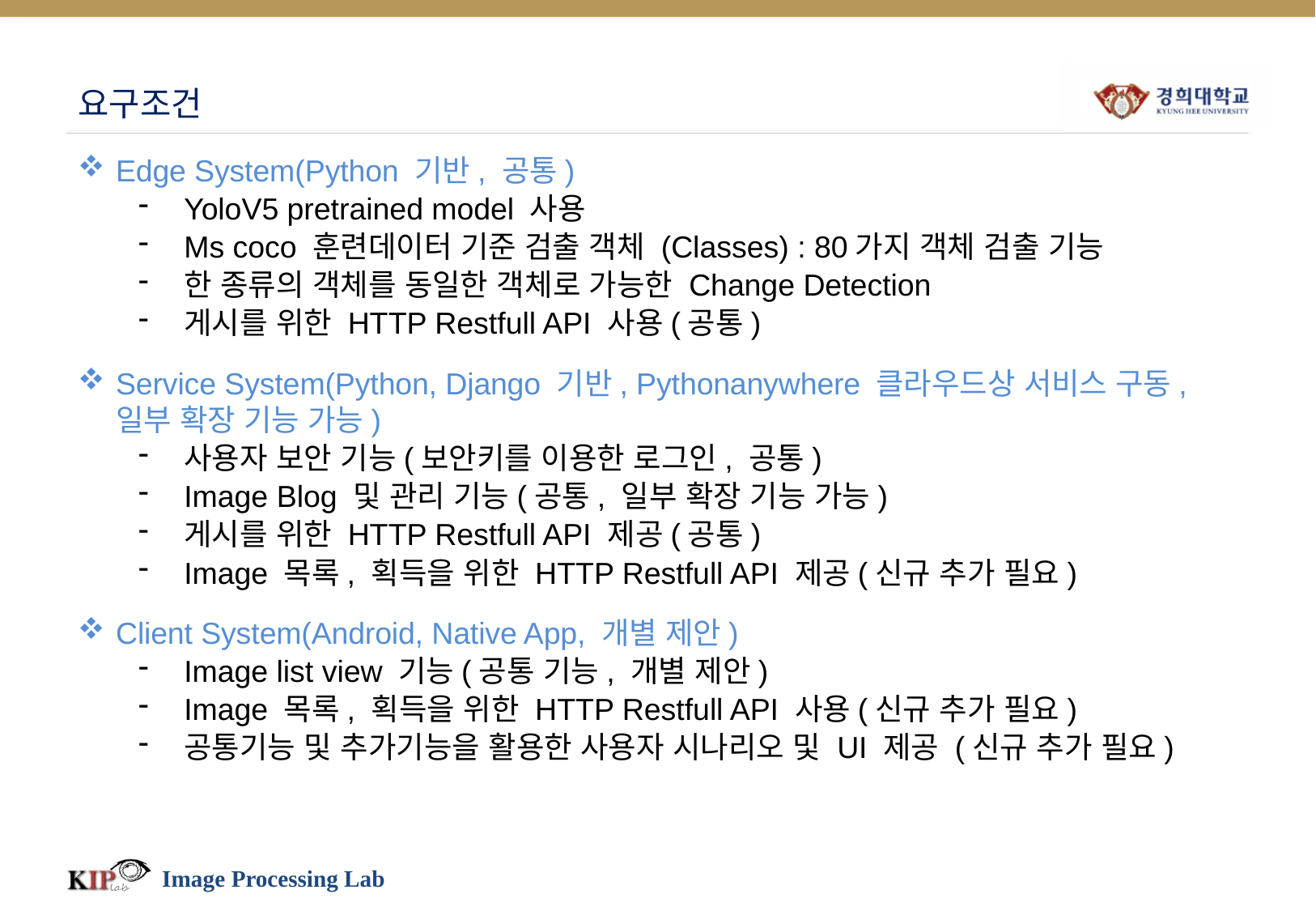

# 요구조건
Edge System(Python 기반, 공통)
YoloV5 pretrained model 사용
Ms coco 훈련데이터 기준 검출 객체 (Classes) : 80가지 객체 검출 기능
한 종류의 객체를 동일한 객체로 가능한 Change Detection
게시를 위한 HTTP Restfull API 사용(공통)

Service System(Python, Django 기반, Pythonanywhere 클라우드상 서비스 구동, 일부 확장 기능 가능)
사용자 보안 기능(보안키를 이용한 로그인, 공통)
Image Blog 및 관리 기능(공통, 일부 확장 기능 가능)
게시를 위한 HTTP Restfull API 제공(공통)
Image 목록, 획득을 위한 HTTP Restfull API 제공(신규 추가 필요)

Client System(Android, Native App, 개별 제안)
Image list view 기능(공통 기능, 개별 제안)
Image 목록, 획득을 위한 HTTP Restfull API 사용(신규 추가 필요)
공통기능 및 추가기능을 활용한 사용자 시나리오 및 UI 제공 (신규 추가 필요)

Image Processing Lab